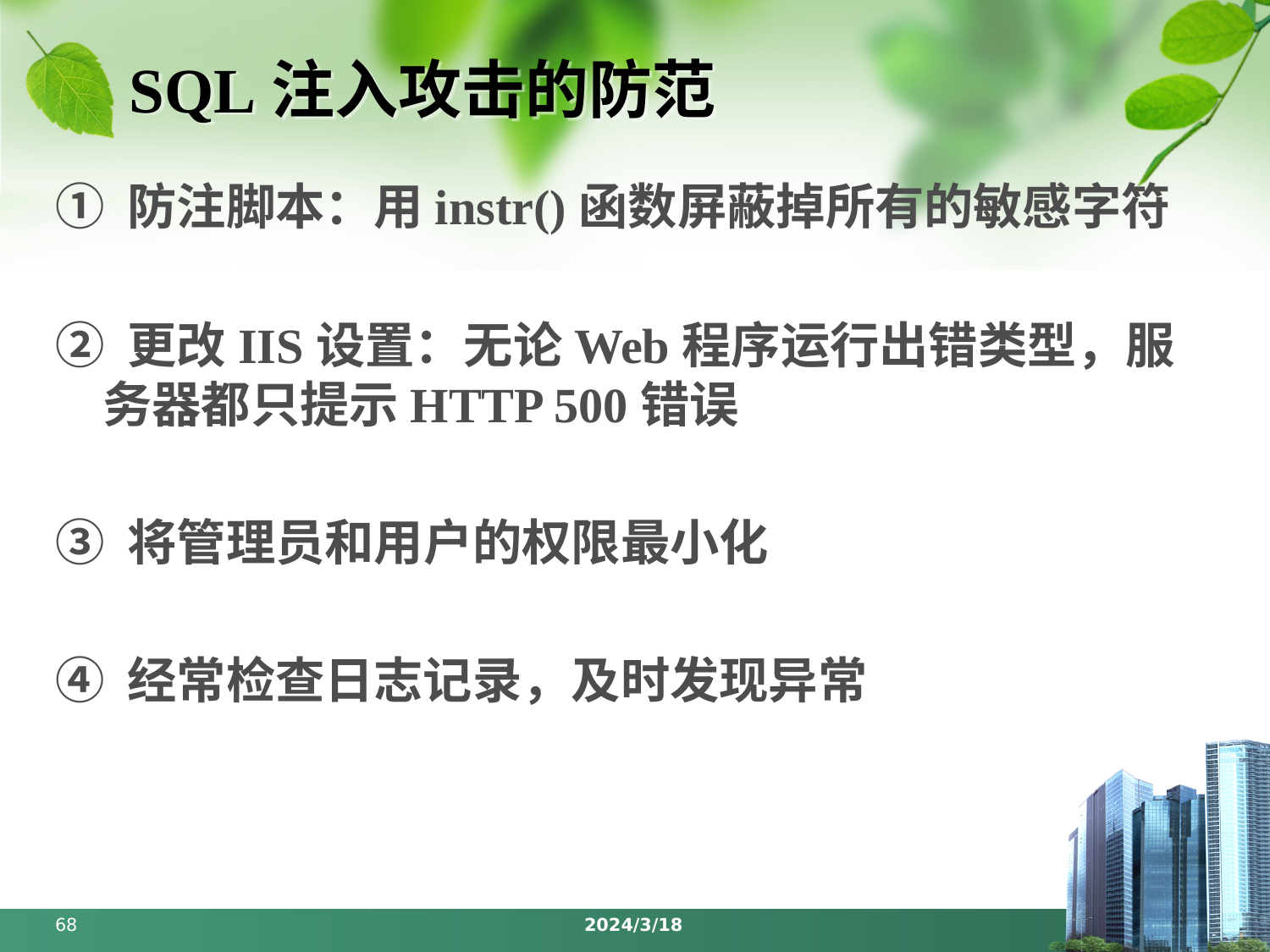

# SQL注入攻击的防范
① 防注脚本：用instr()函数屏蔽掉所有的敏感字符

② 更改IIS设置：无论Web程序运行出错类型，服务器都只提示HTTP 500错误

③ 将管理员和用户的权限最小化

④ 经常检查日志记录，及时发现异常
68
2024/3/18